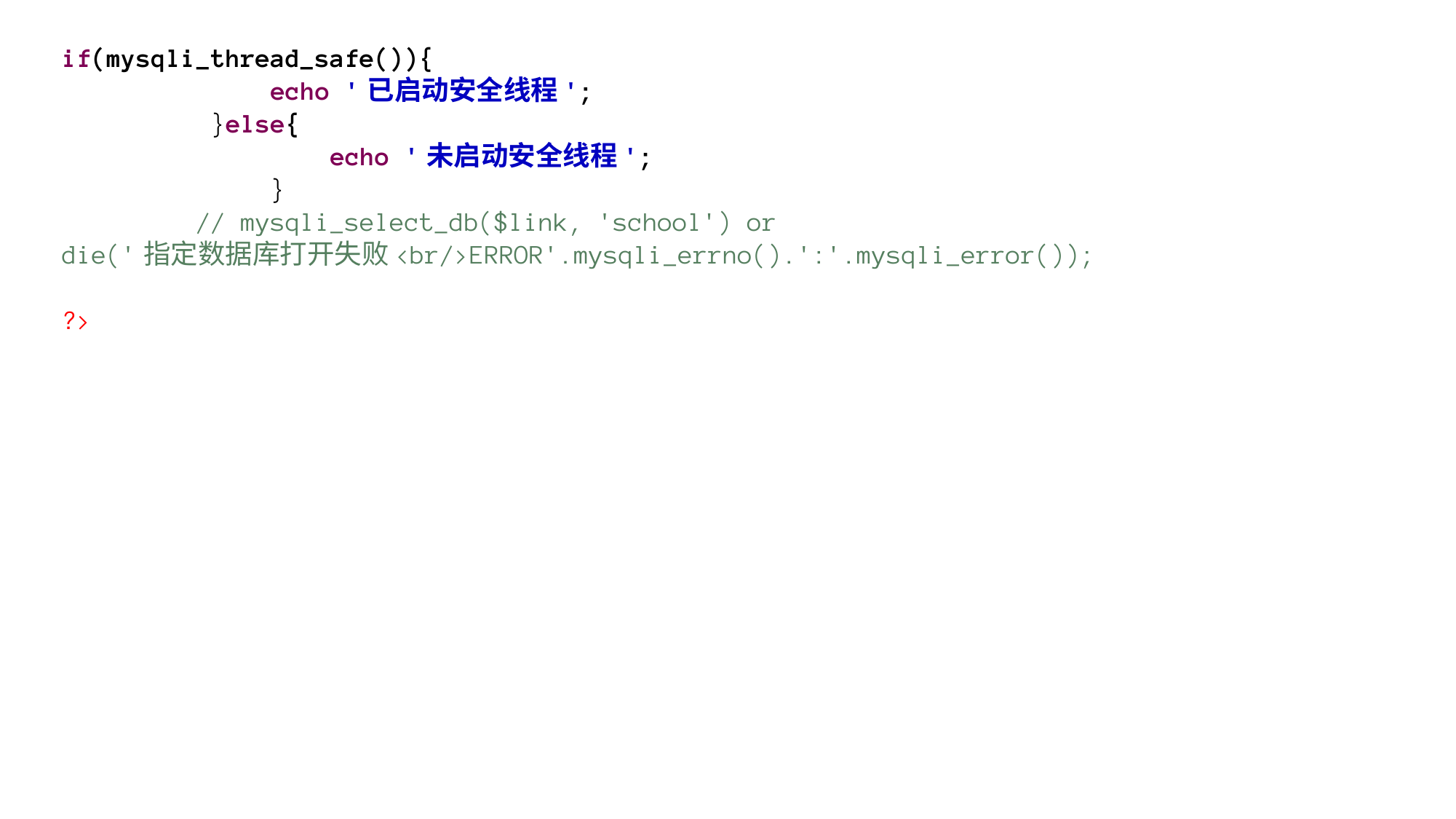

if(mysqli_thread_safe()){
              echo '已启动安全线程';
          }else{
                  echo '未启动安全线程';
              }
         // mysqli_select_db($link, 'school') or die('指定数据库打开失败<br/>ERROR'.mysqli_errno().':'.mysqli_error());

?>